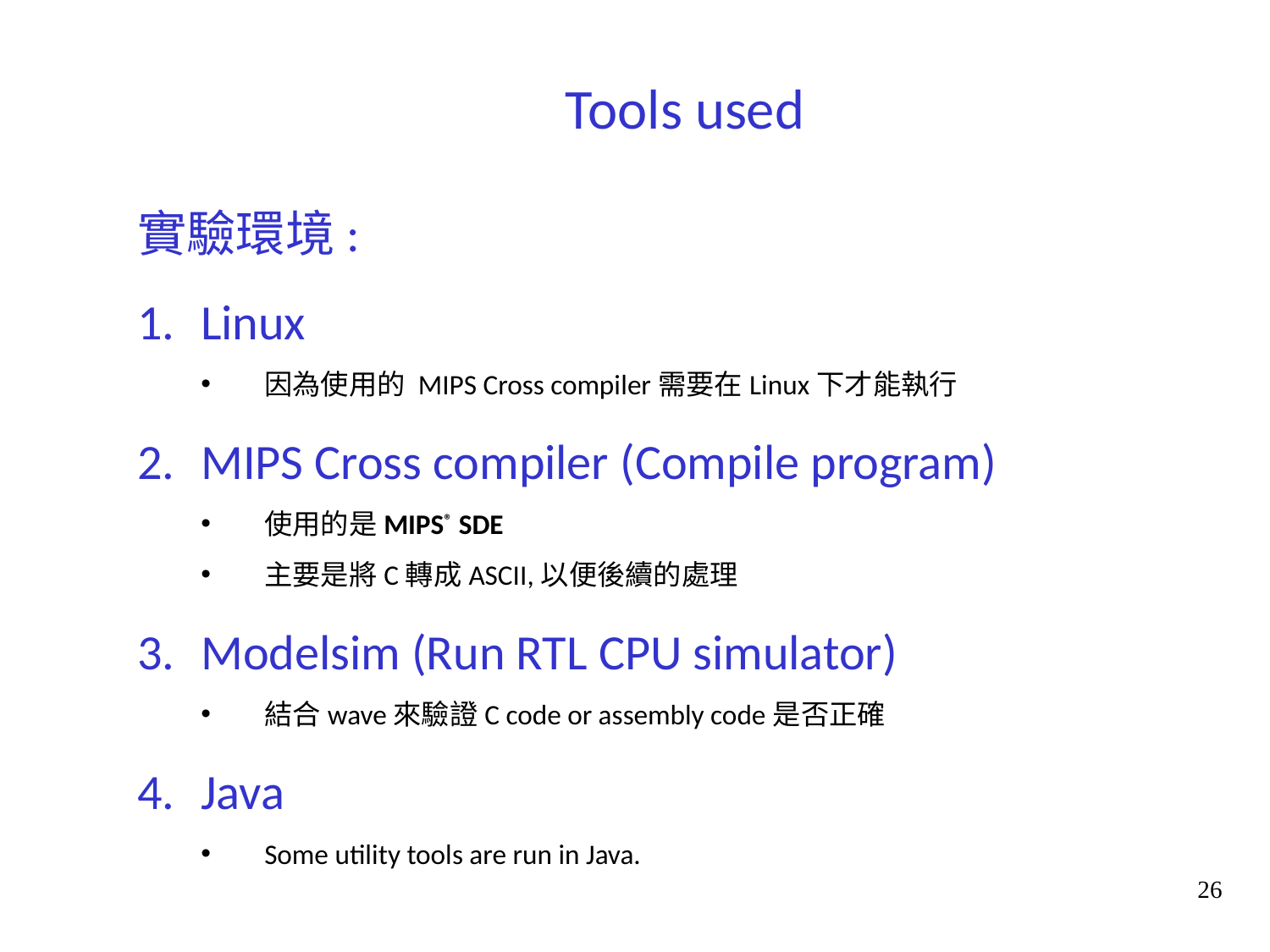

Tools used
實驗環境:
Linux
因為使用的 MIPS Cross compiler需要在Linux下才能執行
MIPS Cross compiler (Compile program)
使用的是MIPS® SDE
主要是將C轉成ASCII,以便後續的處理
Modelsim (Run RTL CPU simulator)
結合wave來驗證C code or assembly code是否正確
Java
Some utility tools are run in Java.
26